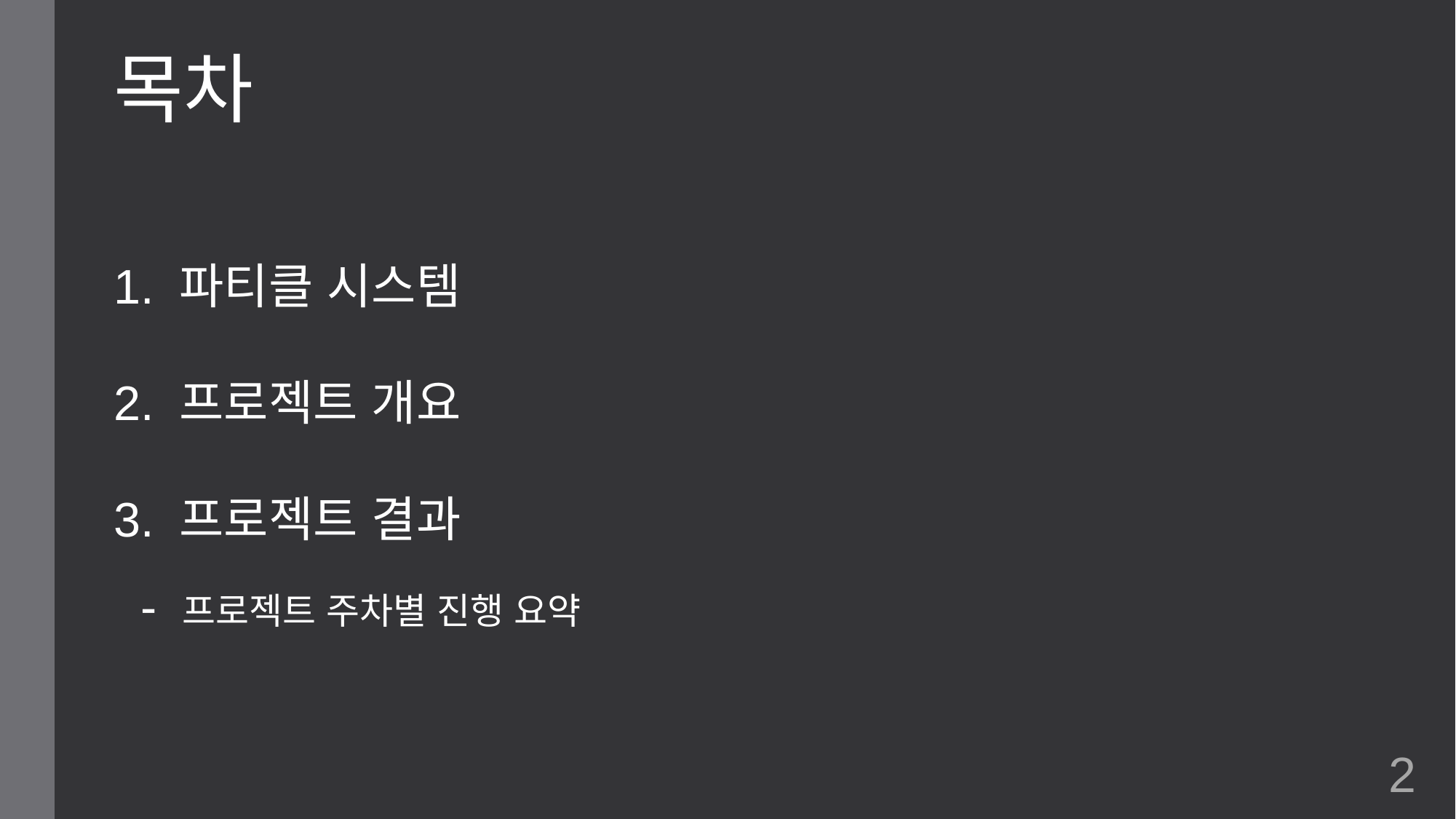

목차

1. 파티클 시스템
2. 프로젝트 개요
3. 프로젝트 결과
  - 프로젝트 주차별 진행 요약
2